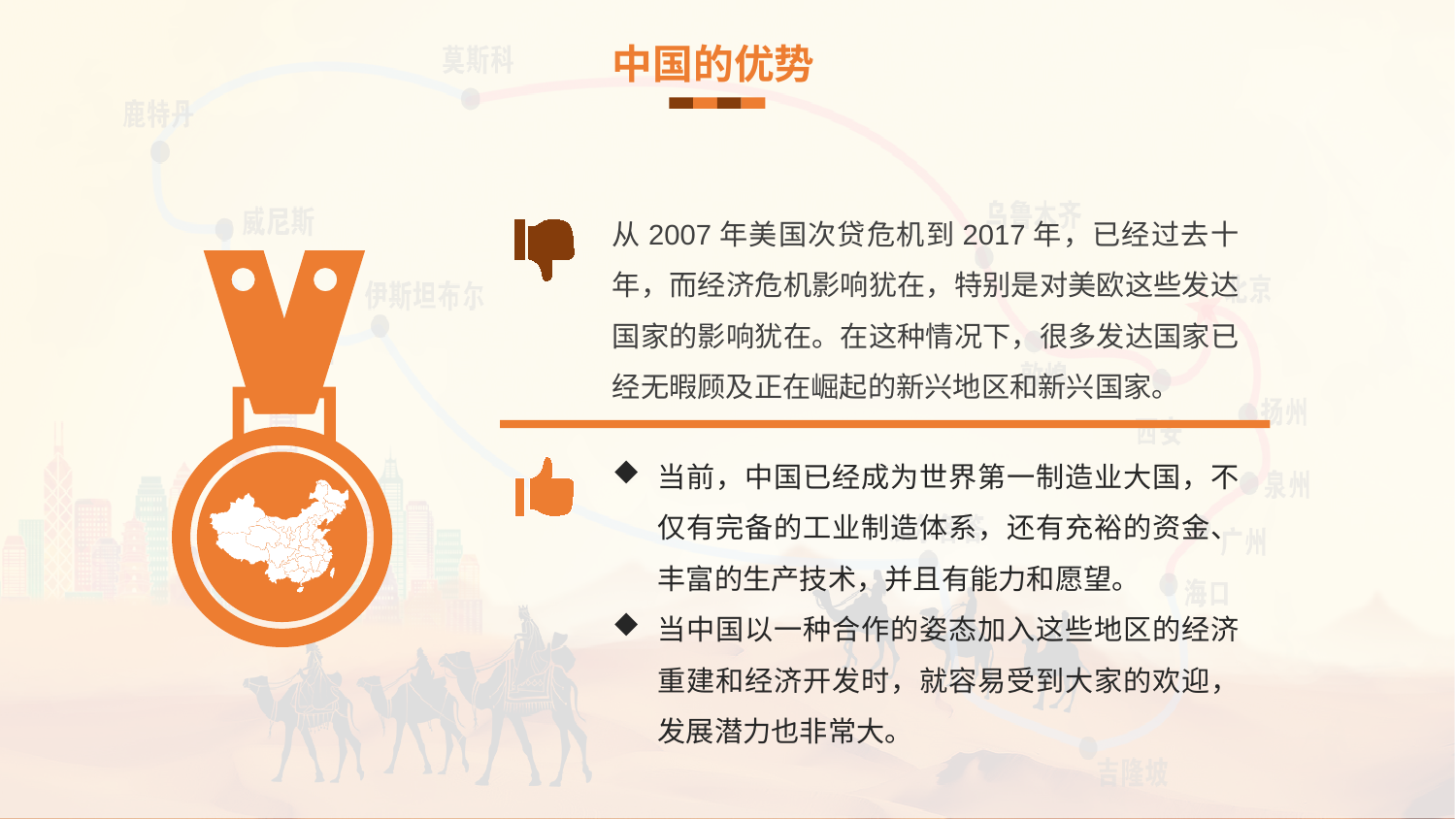

中国的优势

从2007年美国次贷危机到2017年，已经过去十年，而经济危机影响犹在，特别是对美欧这些发达国家的影响犹在。在这种情况下，很多发达国家已经无暇顾及正在崛起的新兴地区和新兴国家。

当前，中国已经成为世界第一制造业大国，不仅有完备的工业制造体系，还有充裕的资金、丰富的生产技术，并且有能力和愿望。
当中国以一种合作的姿态加入这些地区的经济重建和经济开发时，就容易受到大家的欢迎，发展潜力也非常大。